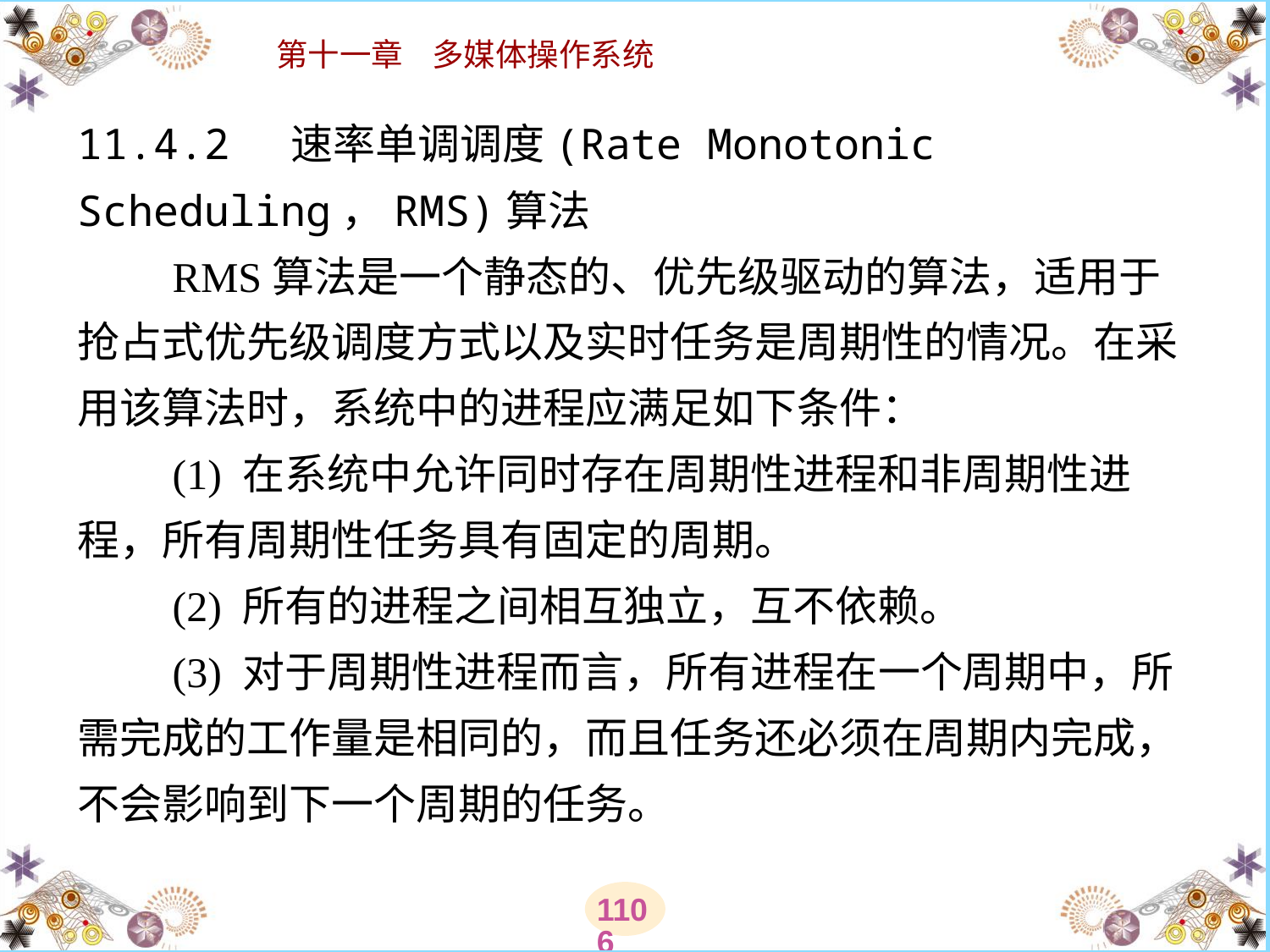

# 11.4.2  速率单调调度(Rate Monotonic Scheduling，RMS)算法 　　RMS算法是一个静态的、优先级驱动的算法，适用于抢占式优先级调度方式以及实时任务是周期性的情况。在采用该算法时，系统中的进程应满足如下条件： 　　(1) 在系统中允许同时存在周期性进程和非周期性进程，所有周期性任务具有固定的周期。 　　(2) 所有的进程之间相互独立，互不依赖。 　　(3) 对于周期性进程而言，所有进程在一个周期中，所需完成的工作量是相同的，而且任务还必须在周期内完成，不会影响到下一个周期的任务。